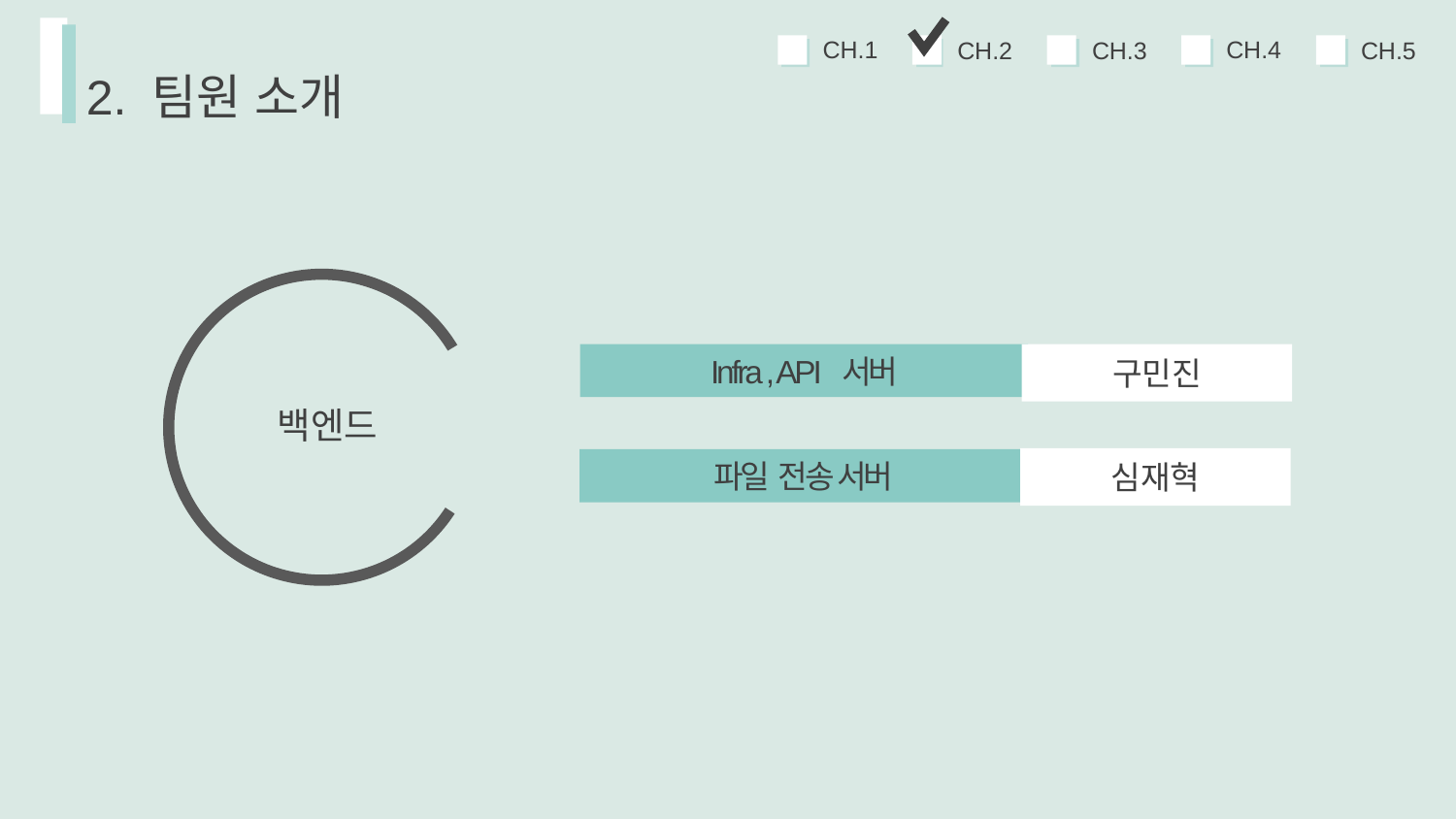

CH.4
CH.1
CH.5
CH.3
CH.2
2. 팀원 소개

Infra , API  서버
구민진
심재혁
파일  전송 서버
백엔드